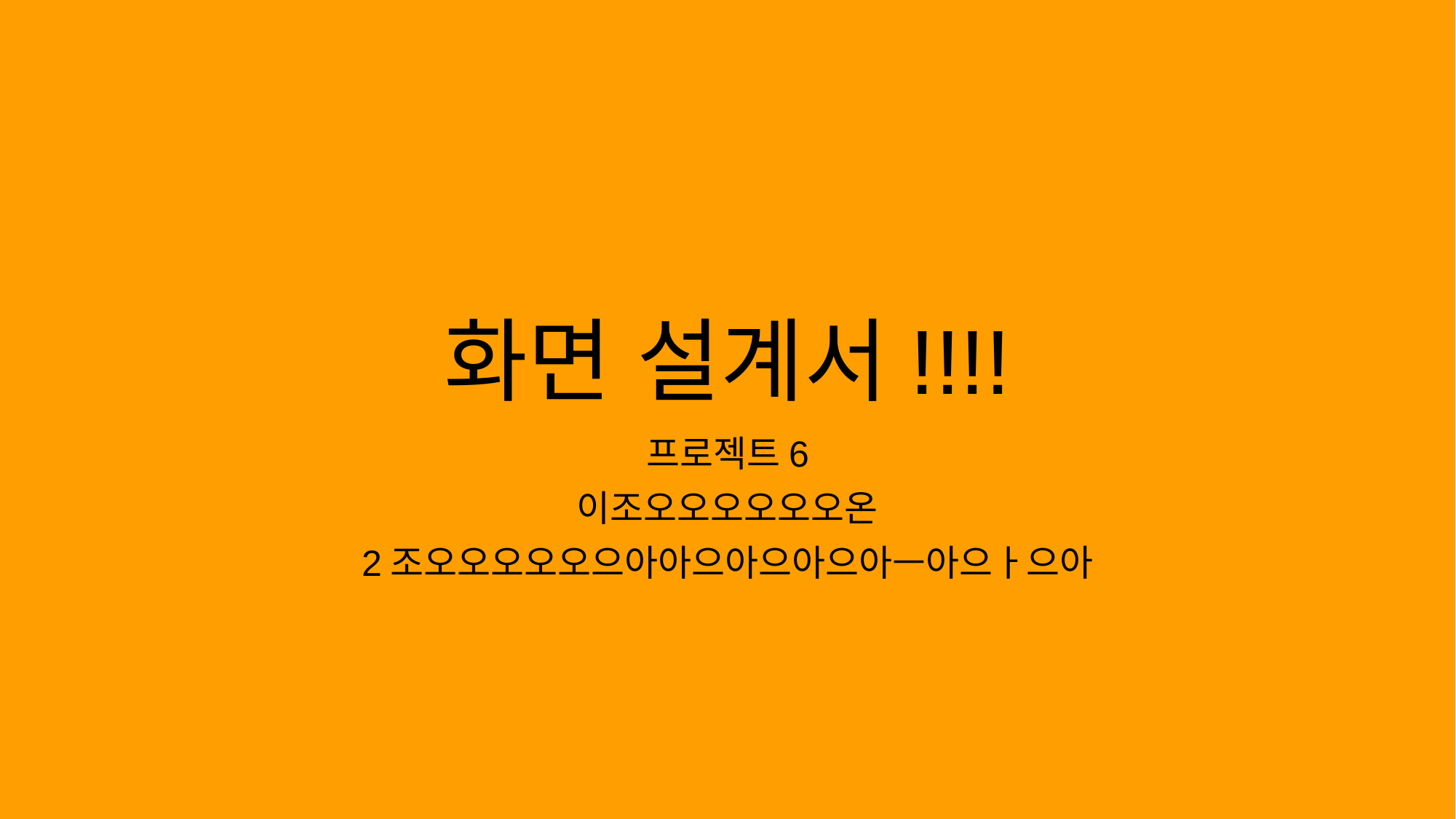

# 화면 설계서!!!!
프로젝트6
이조오오오오오오온
2조오오오오오으아아으아으아으아ㅡ아으ㅏ으아